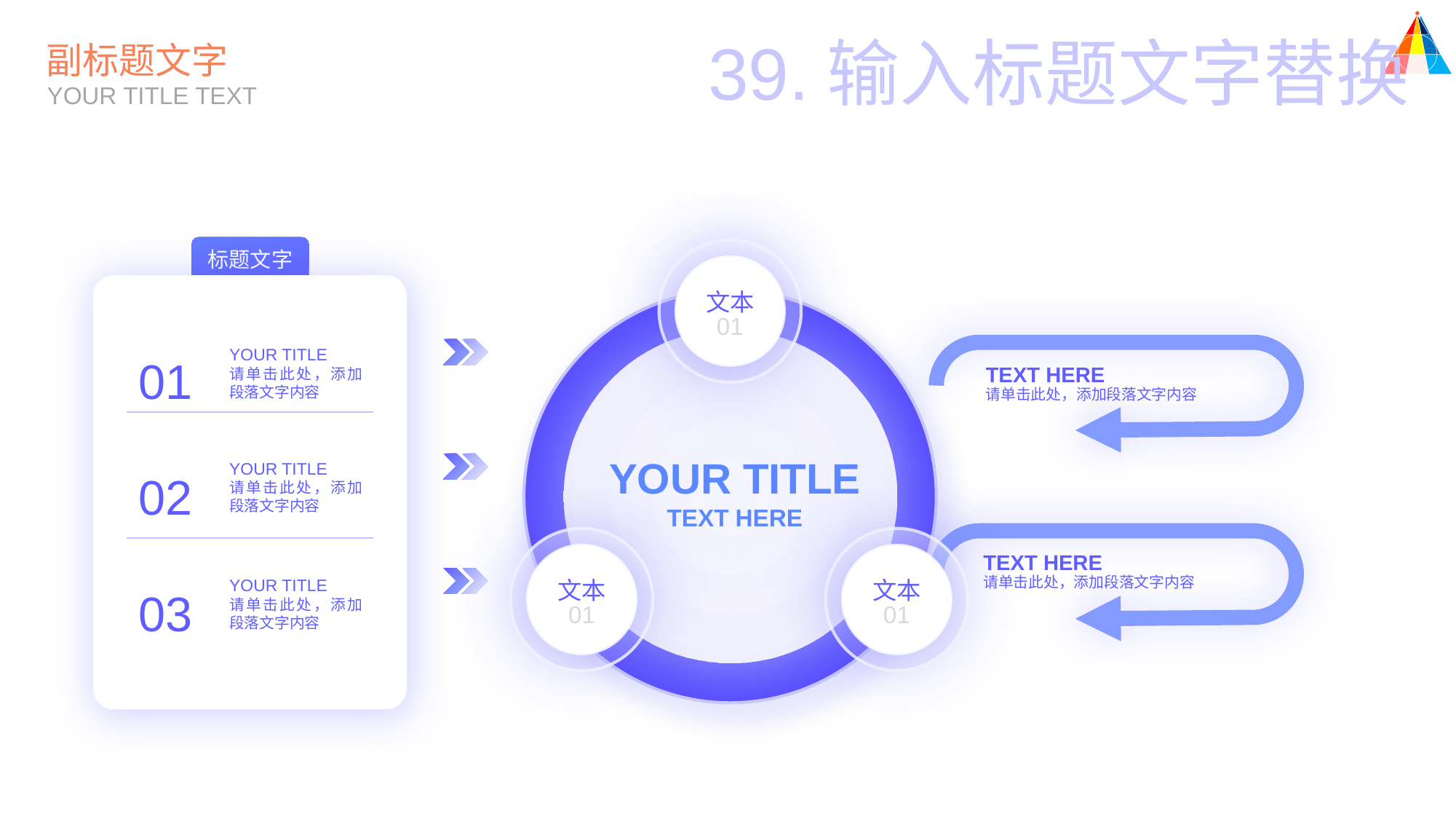

39.输入标题文字替换
副标题文字
YOUR TITLE TEXT

文本
01
标题文字

01
02
03

YOUR TITLE
请单击此处，添加段落文字内容

TEXT HERE
请单击此处，添加段落文字内容
YOUR TITLE
TEXT HERE
YOUR TITLE
请单击此处，添加段落文字内容

文本
01

文本
01

TEXT HERE
请单击此处，添加段落文字内容

YOUR TITLE
请单击此处，添加段落文字内容